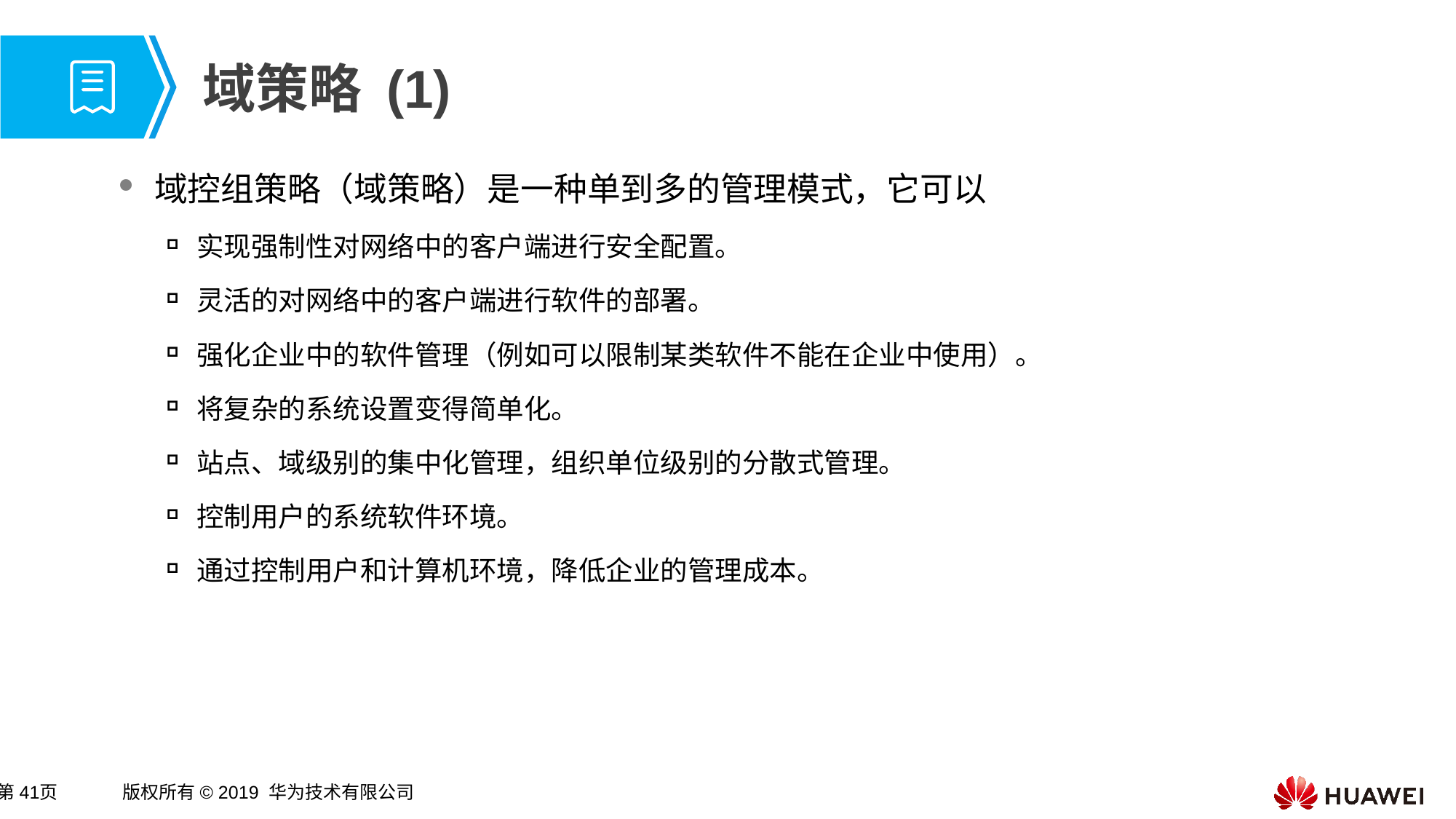

# 域策略 (1)
域控组策略（域策略）是一种单到多的管理模式，它可以
实现强制性对网络中的客户端进行安全配置。
灵活的对网络中的客户端进行软件的部署。
强化企业中的软件管理（例如可以限制某类软件不能在企业中使用）。
将复杂的系统设置变得简单化。
站点、域级别的集中化管理，组织单位级别的分散式管理。
控制用户的系统软件环境。
通过控制用户和计算机环境，降低企业的管理成本。